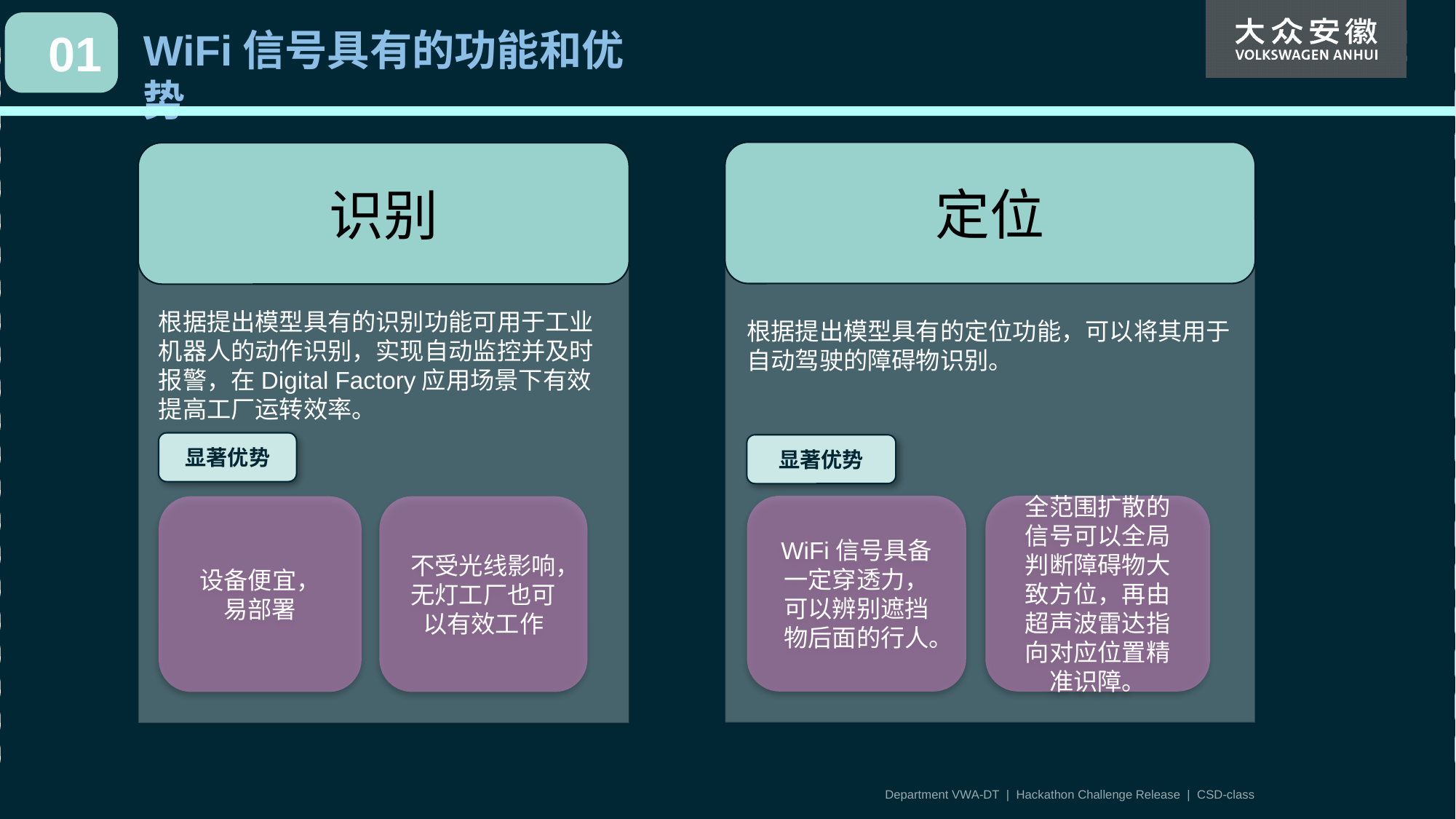

01
WiFi信号具有的功能和优势

定位

根据提出模型具有的定位功能，可以将其用于自动驾驶的障碍物识别。
WiFi信号具备一定穿透力，可以辨别遮挡物后面的行人。
全范围扩散的信号可以全局判断障碍物大致方位，再由超声波雷达指向对应位置精准识障。
显著优势
识别

根据提出模型具有的识别功能可用于工业机器人的动作识别，实现自动监控并及时报警，在Digital Factory应用场景下有效提高工厂运转效率。

设备便宜，易部署
不受光线影响，无灯工厂也可以有效工作
显著优势

7
Department VWA-DT  |  Hackathon Challenge Release  |  CSD-class